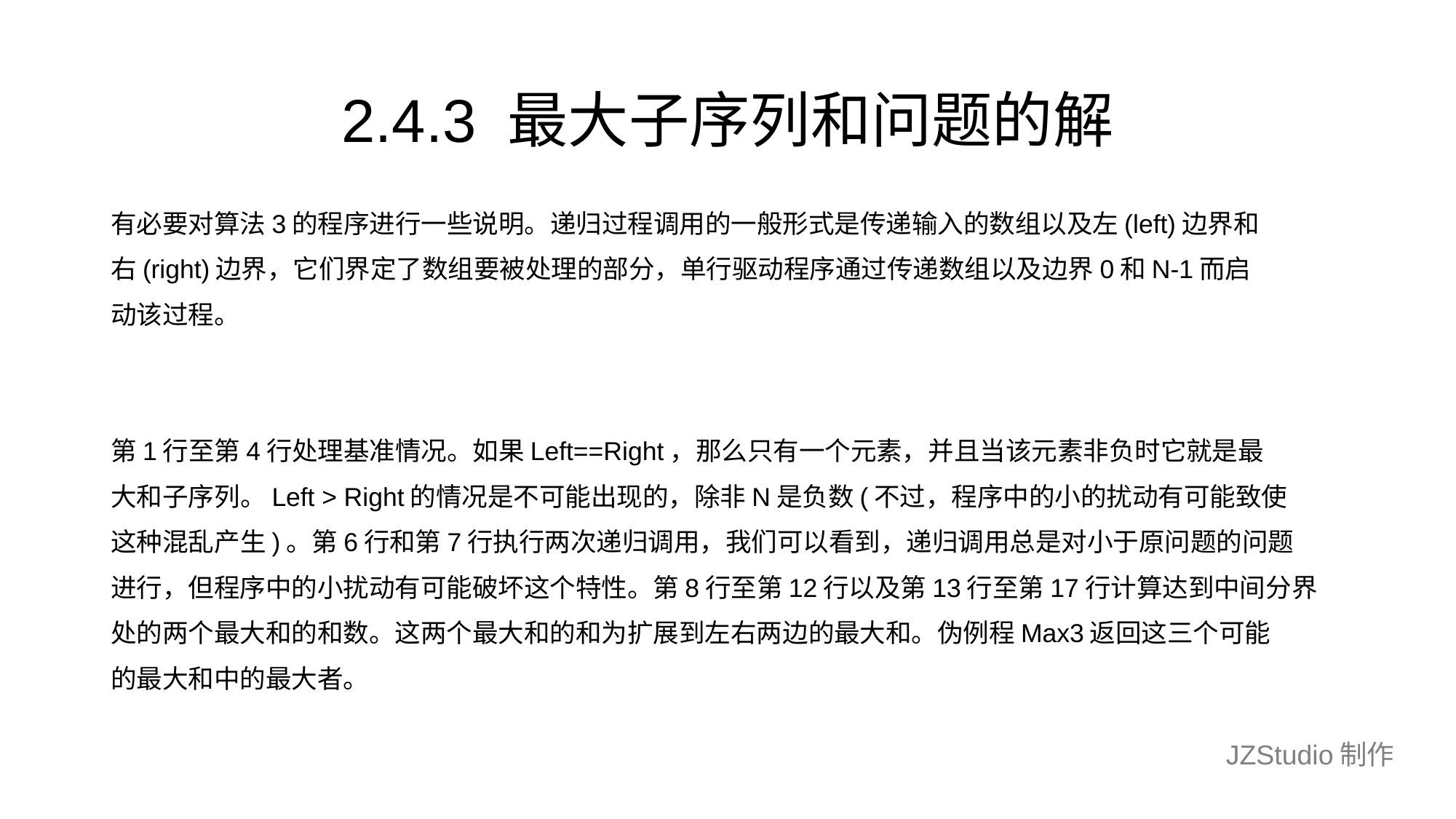

# 2.4.3 最大子序列和问题的解
有必要对算法3的程序进行一些说明。递归过程调用的一般形式是传递输入的数组以及左(left)边界和
右(right)边界，它们界定了数组要被处理的部分，单行驱动程序通过传递数组以及边界0和N-1而启
动该过程。

第1行至第4行处理基准情况。如果Left==Right，那么只有一个元素，并且当该元素非负时它就是最
大和子序列。Left > Right的情况是不可能出现的，除非N是负数(不过，程序中的小的扰动有可能致使
这种混乱产生)。第6行和第7行执行两次递归调用，我们可以看到，递归调用总是对小于原问题的问题
进行，但程序中的小扰动有可能破坏这个特性。第8行至第12行以及第13行至第17行计算达到中间分界
处的两个最大和的和数。这两个最大和的和为扩展到左右两边的最大和。伪例程Max3返回这三个可能
的最大和中的最大者。